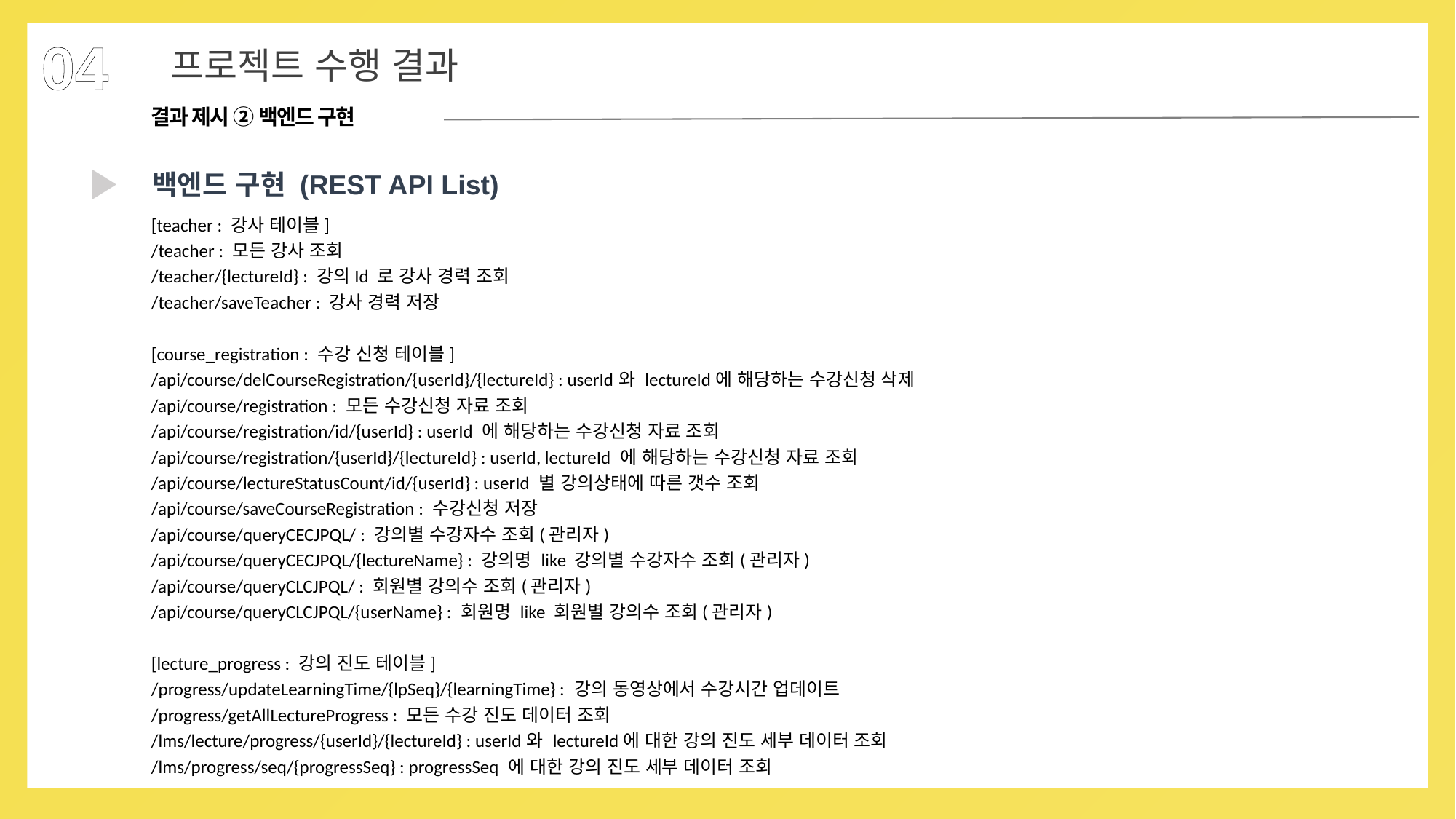

04
프로젝트 수행 결과
결과 제시 ② 백엔드 구현
▶
백엔드 구현 (REST API List)
[teacher : 강사 테이블]
/teacher : 모든 강사 조회
/teacher/{lectureId} : 강의Id 로 강사 경력 조회
/teacher/saveTeacher : 강사 경력 저장

[course_registration : 수강 신청 테이블]
/api/course/delCourseRegistration/{userId}/{lectureId} : userId와 lectureId에 해당하는 수강신청 삭제
/api/course/registration : 모든 수강신청 자료 조회
/api/course/registration/id/{userId} : userId 에 해당하는 수강신청 자료 조회
/api/course/registration/{userId}/{lectureId} : userId, lectureId 에 해당하는 수강신청 자료 조회
/api/course/lectureStatusCount/id/{userId} : userId 별 강의상태에 따른 갯수 조회
/api/course/saveCourseRegistration : 수강신청 저장
/api/course/queryCECJPQL/ : 강의별 수강자수 조회(관리자)
/api/course/queryCECJPQL/{lectureName} : 강의명 like 강의별 수강자수 조회(관리자)
/api/course/queryCLCJPQL/ : 회원별 강의수 조회(관리자)
/api/course/queryCLCJPQL/{userName} : 회원명 like 회원별 강의수 조회(관리자)

[lecture_progress : 강의 진도 테이블]
/progress/updateLearningTime/{lpSeq}/{learningTime} : 강의 동영상에서 수강시간 업데이트
/progress/getAllLectureProgress : 모든 수강 진도 데이터 조회
/lms/lecture/progress/{userId}/{lectureId} : userId와 lectureId에 대한 강의 진도 세부 데이터 조회
/lms/progress/seq/{progressSeq} : progressSeq 에 대한 강의 진도 세부 데이터 조회